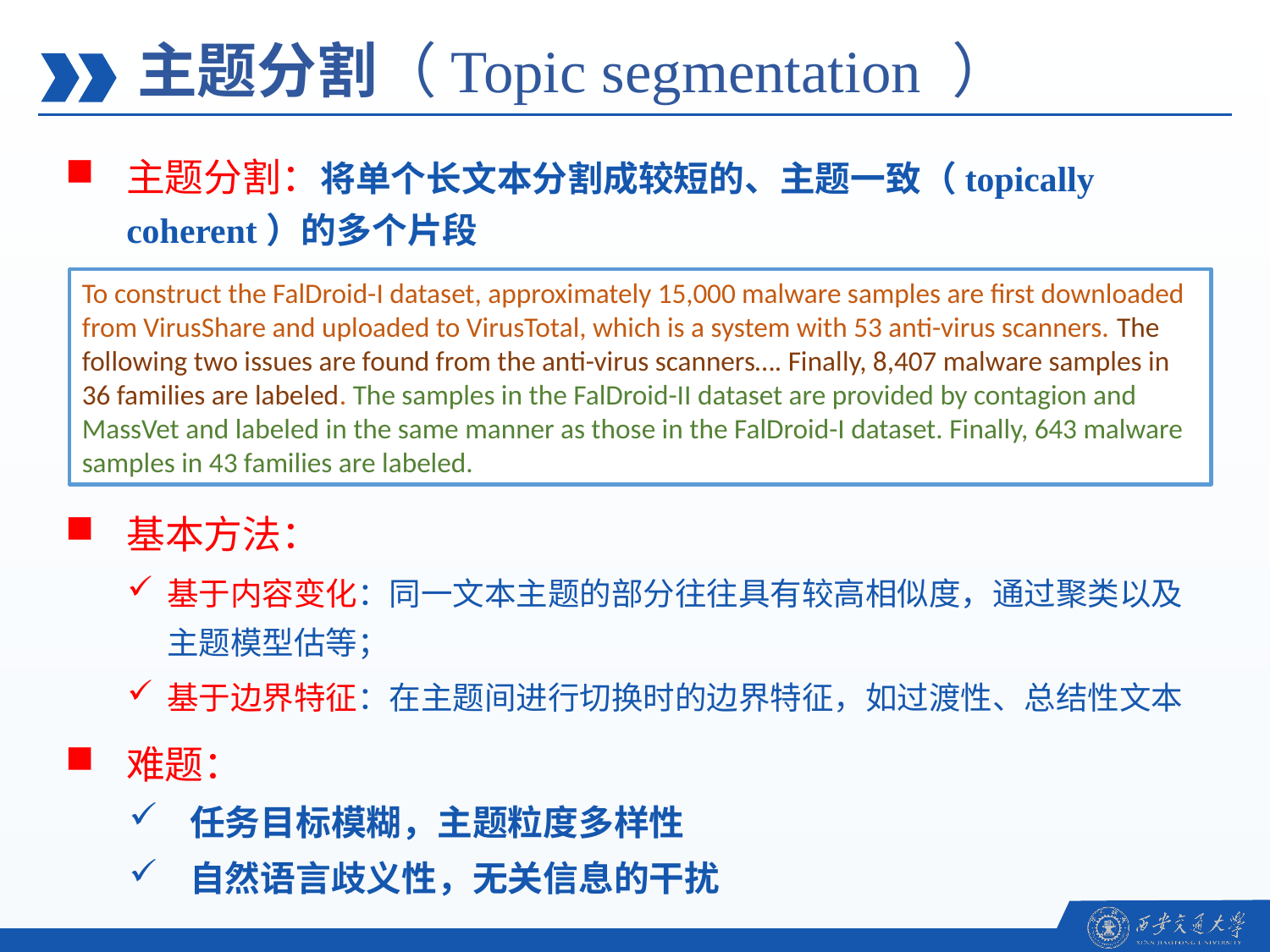

主题分割（Topic segmentation ）
主题分割：将单个长文本分割成较短的、主题一致（topically coherent）的多个片段

To construct the FalDroid-I dataset, approximately 15,000 malware samples are ﬁrst downloaded from VirusShare and uploaded to VirusTotal, which is a system with 53 anti-virus scanners. The following two issues are found from the anti-virus scanners…. Finally, 8,407 malware samples in 36 families are labeled. The samples in the FalDroid-II dataset are provided by contagion and MassVet and labeled in the same manner as those in the FalDroid-I dataset. Finally, 643 malware samples in 43 families are labeled.
基本方法：
基于内容变化：同一文本主题的部分往往具有较高相似度，通过聚类以及主题模型估等；
基于边界特征：在主题间进行切换时的边界特征，如过渡性、总结性文本
难题：
任务目标模糊，主题粒度多样性
自然语言歧义性，无关信息的干扰